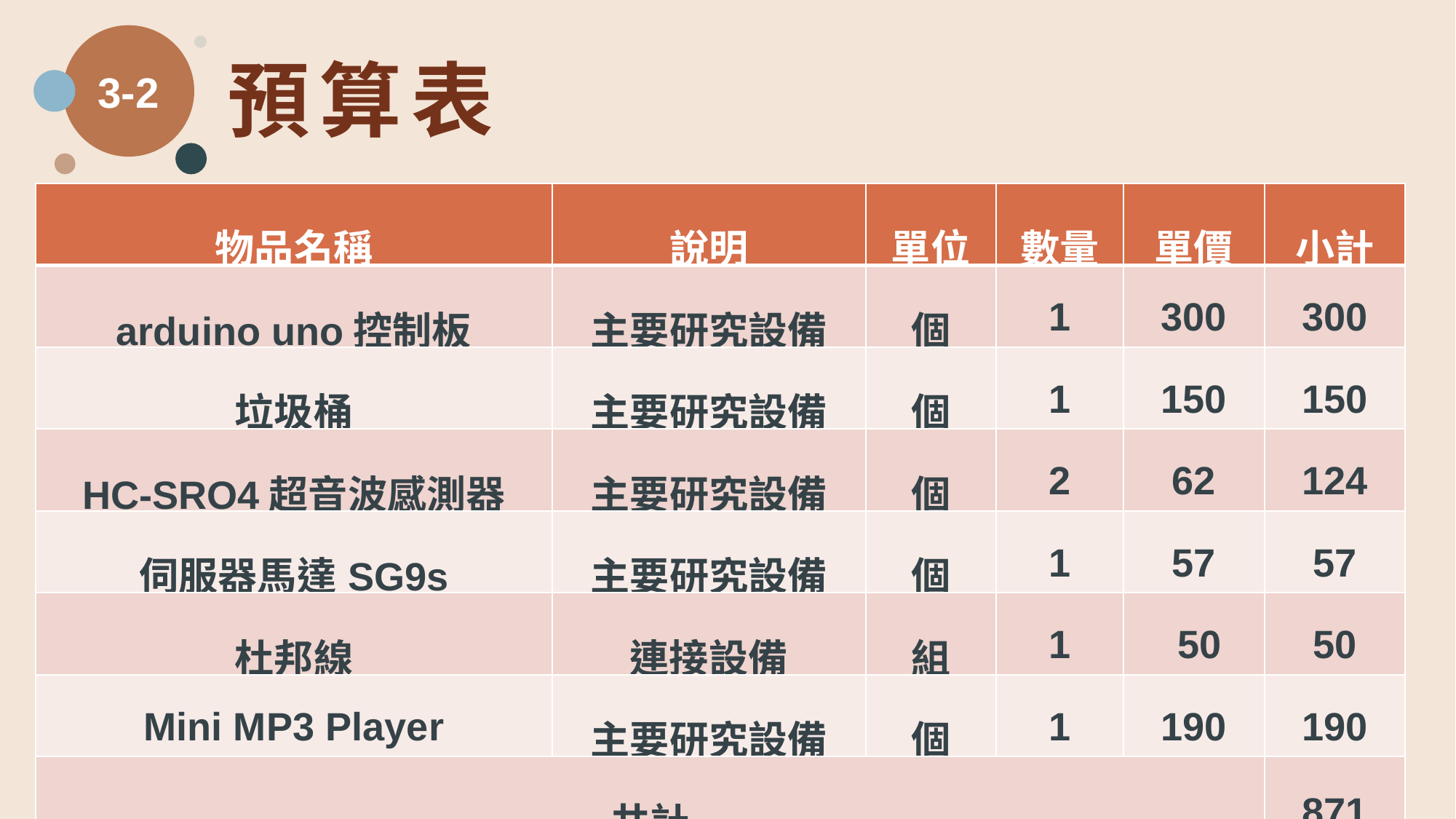

3-2

預算表
| 物品名稱 | 說明 | 單位 | 數量 | 單價 | 小計 |
| --- | --- | --- | --- | --- | --- |
| arduino uno控制板 | 主要研究設備 | 個 | 1 | 300 | 300 |
| 垃圾桶 | 主要研究設備 | 個 | 1 | 150 | 150 |
| HC-SRO4超音波感測器 | 主要研究設備 | 個 | 2 | 62 | 124 |
| 伺服器馬達SG9s | 主要研究設備 | 個 | 1 | 57 | 57 |
| 杜邦線 | 連接設備 | 組 | 1 | 50 | 50 |
| Mini MP3 Player | 主要研究設備 | 個 | 1 | 190 | 190 |
| 共計 |  |  |  |  | 871 |